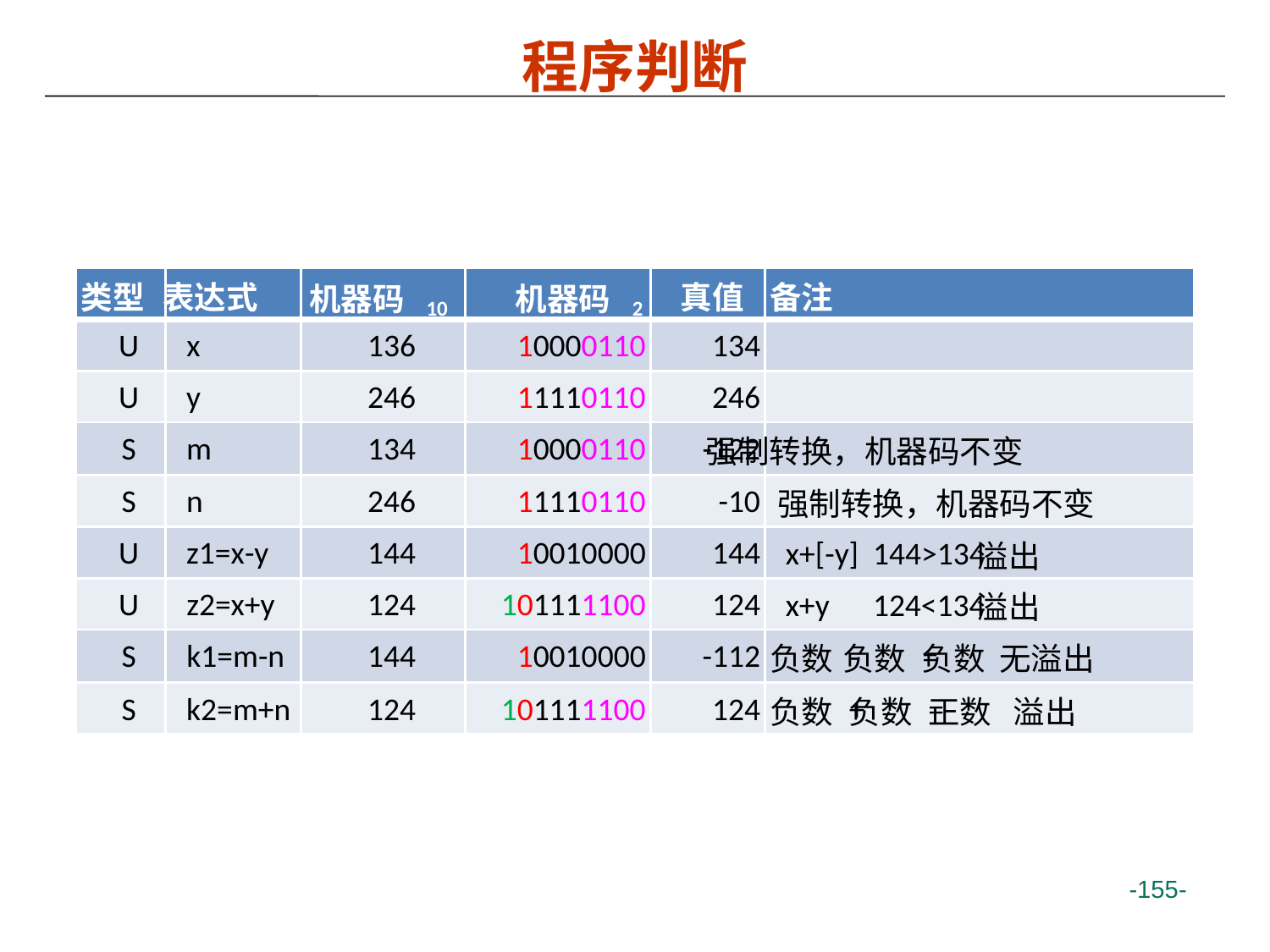

# 程序判断

类型
表达式
真值
备注
机器码
机器码
10
2

U
x
136
1
000
0110
134

U
y
246
1
111
0110
246

S
m
134
1
000
0110
-
122
强制转换，机器码不变

S
n
246
1
111
0110
-
10
强制转换，机器码不变

U
z1=x
-
y
144
1
0010000
144
x+[
-
y]  144>134
溢出

U
z2=
x+y
124
1
0
111
1100
124
x+y
124<134
溢出

S
k1=m
-
n
144
1
0010000
-
112
-
=
负数
负数
负数
无溢出

S
k2=
m+n
124
1
0
111
1100
124
+
=
负数
负数
正数
溢出

 -155-